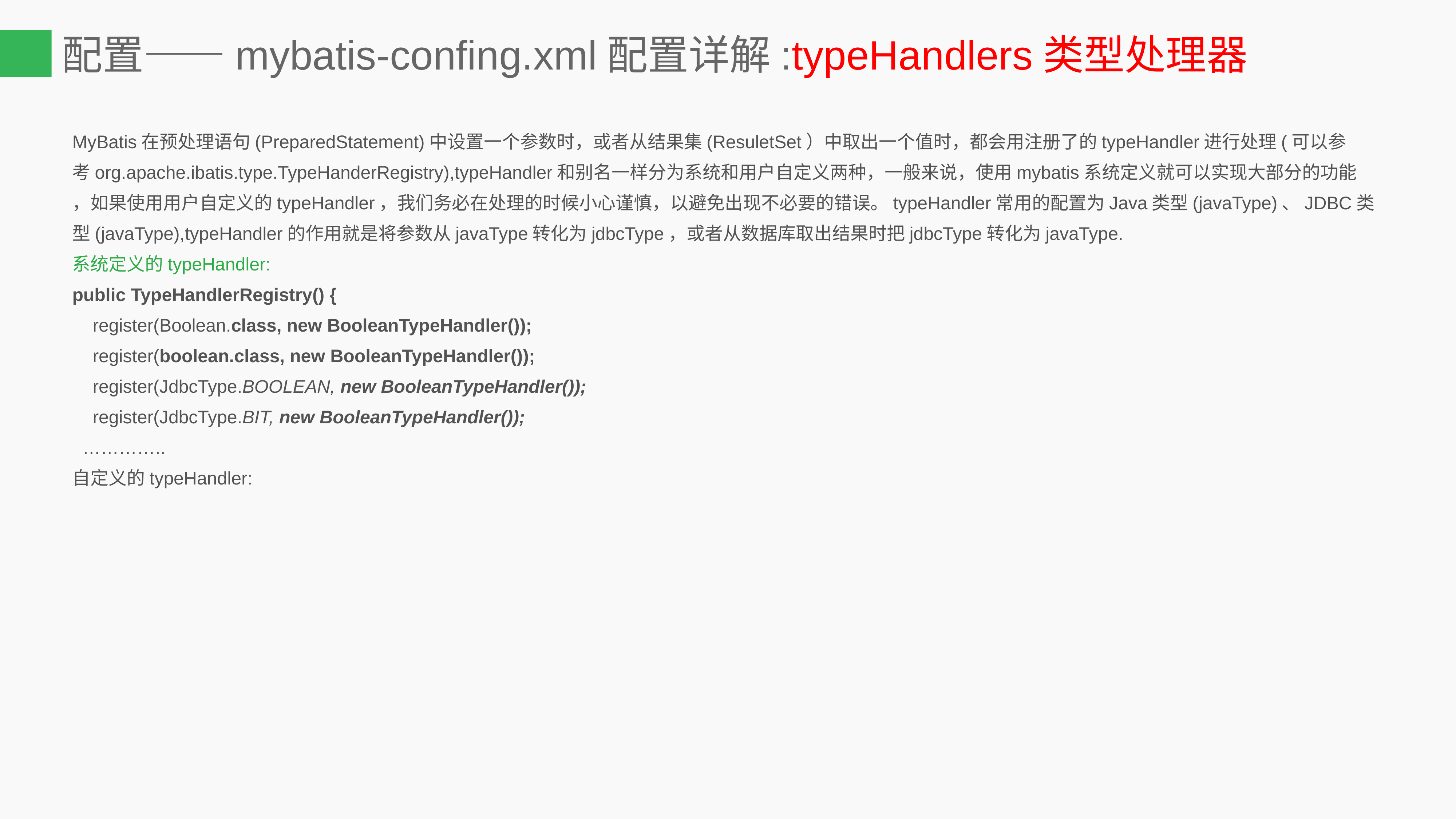

# 配置——mybatis-confing.xml配置详解:typeHandlers类型处理器
MyBatis在预处理语句(PreparedStatement)中设置一个参数时，或者从结果集(ResuletSet）中取出一个值时，都会用注册了的typeHandler进行处理(可以参
考org.apache.ibatis.type.TypeHanderRegistry),typeHandler和别名一样分为系统和用户自定义两种，一般来说，使用mybatis系统定义就可以实现大部分的功能
，如果使用用户自定义的typeHandler，我们务必在处理的时候小心谨慎，以避免出现不必要的错误。typeHandler常用的配置为Java类型(javaType)、JDBC类
型(javaType),typeHandler的作用就是将参数从javaType转化为jdbcType，或者从数据库取出结果时把jdbcType转化为javaType.
系统定义的typeHandler:
public TypeHandlerRegistry() {
    register(Boolean.class, new BooleanTypeHandler());
    register(boolean.class, new BooleanTypeHandler());
    register(JdbcType.BOOLEAN, new BooleanTypeHandler());
    register(JdbcType.BIT, new BooleanTypeHandler());
  …………..
自定义的typeHandler: